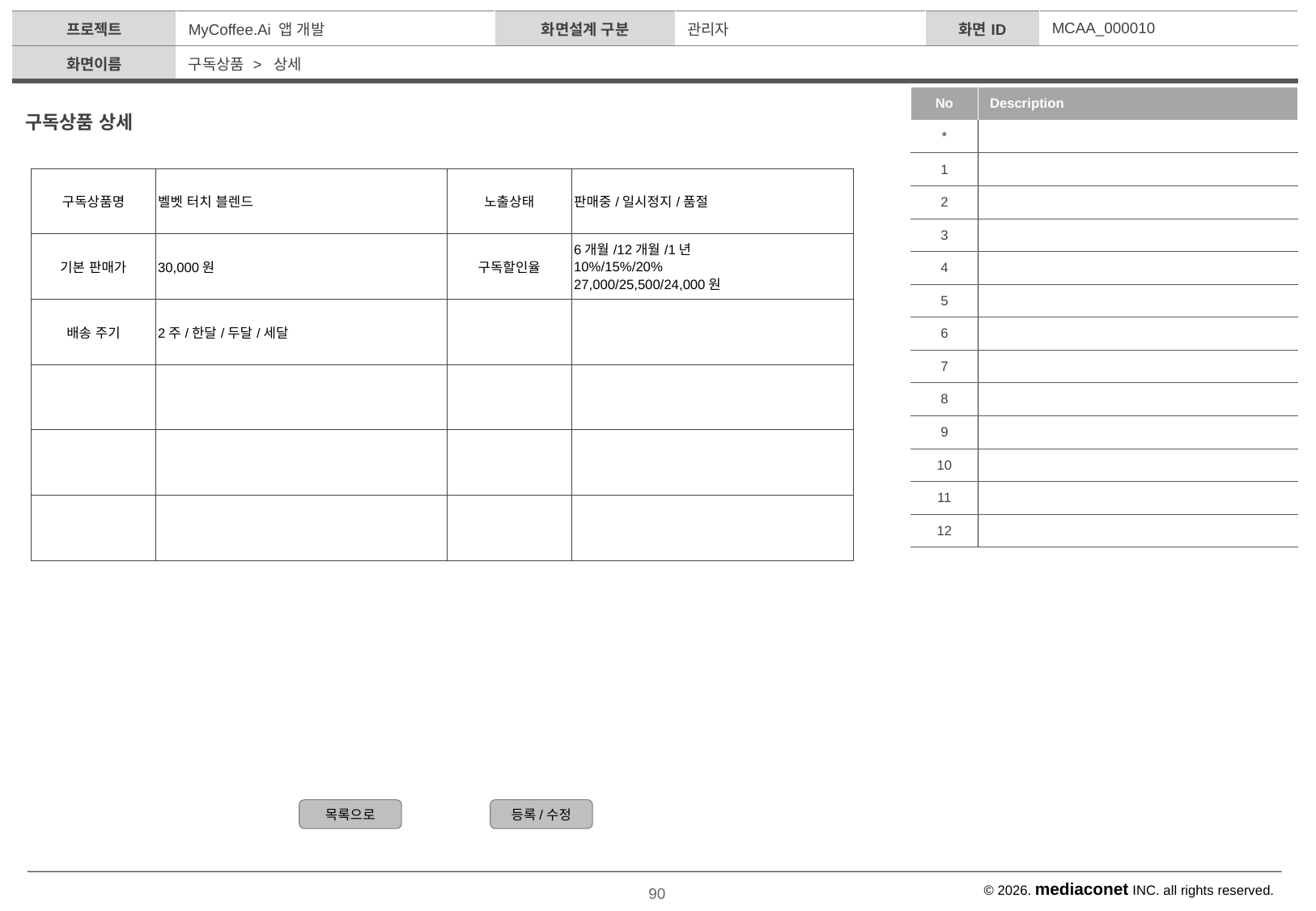

| 프로젝트 | MyCoffee.Ai 앱 개발 | 화면설계 구분 | 관리자 | 화면ID | MCAA\_000010 |
| --- | --- | --- | --- | --- | --- |
| 화면이름 | 구독상품 > 상세 |  |  |  |  |
| No | Description |
| --- | --- |
| \* |  |
| 1 |  |
| 2 |  |
| 3 |  |
| 4 |  |
| 5 |  |
| 6 |  |
| 7 |  |
| 8 |  |
| 9 |  |
| 10 |  |
| 11 |  |
| 12 |  |
구독상품 상세
| 구독상품명 | 벨벳 터치 블렌드 | 노출상태 | 판매중/일시정지/품절 |
| --- | --- | --- | --- |
| 기본 판매가 | 30,000원 | 구독할인율 | 6개월/12개월/1년 10%/15%/20% 27,000/25,500/24,000원 |
| 배송 주기 | 2주/한달/두달/세달 |  |  |
|  |  |  |  |
|  |  |  |  |
|  |  |  |  |
목록으로
등록/수정